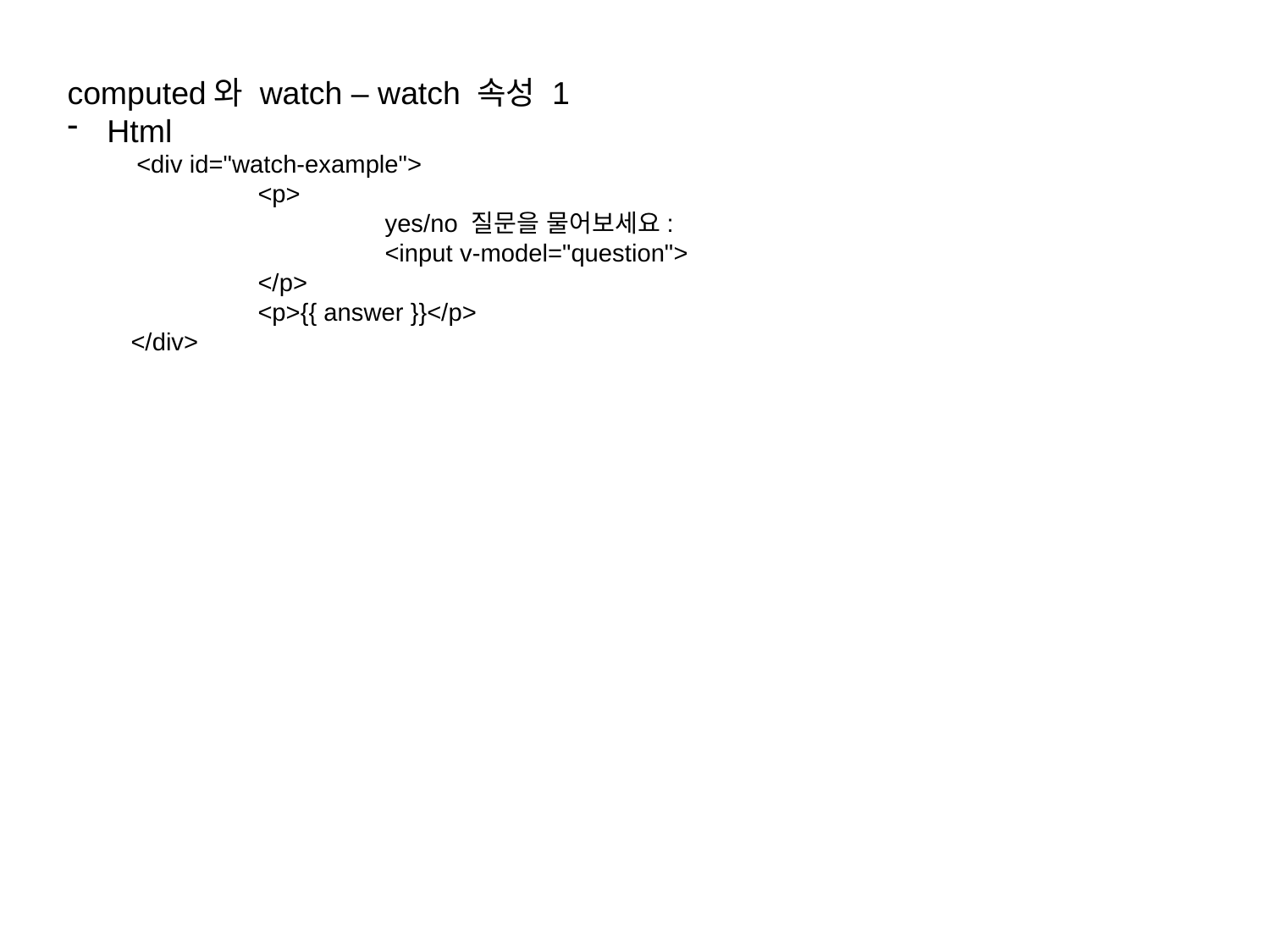

computed와 watch – watch 속성 1
Html
 <div id="watch-example">
	<p>
		yes/no 질문을 물어보세요:
		<input v-model="question">
	</p>
	<p>{{ answer }}</p>
</div>